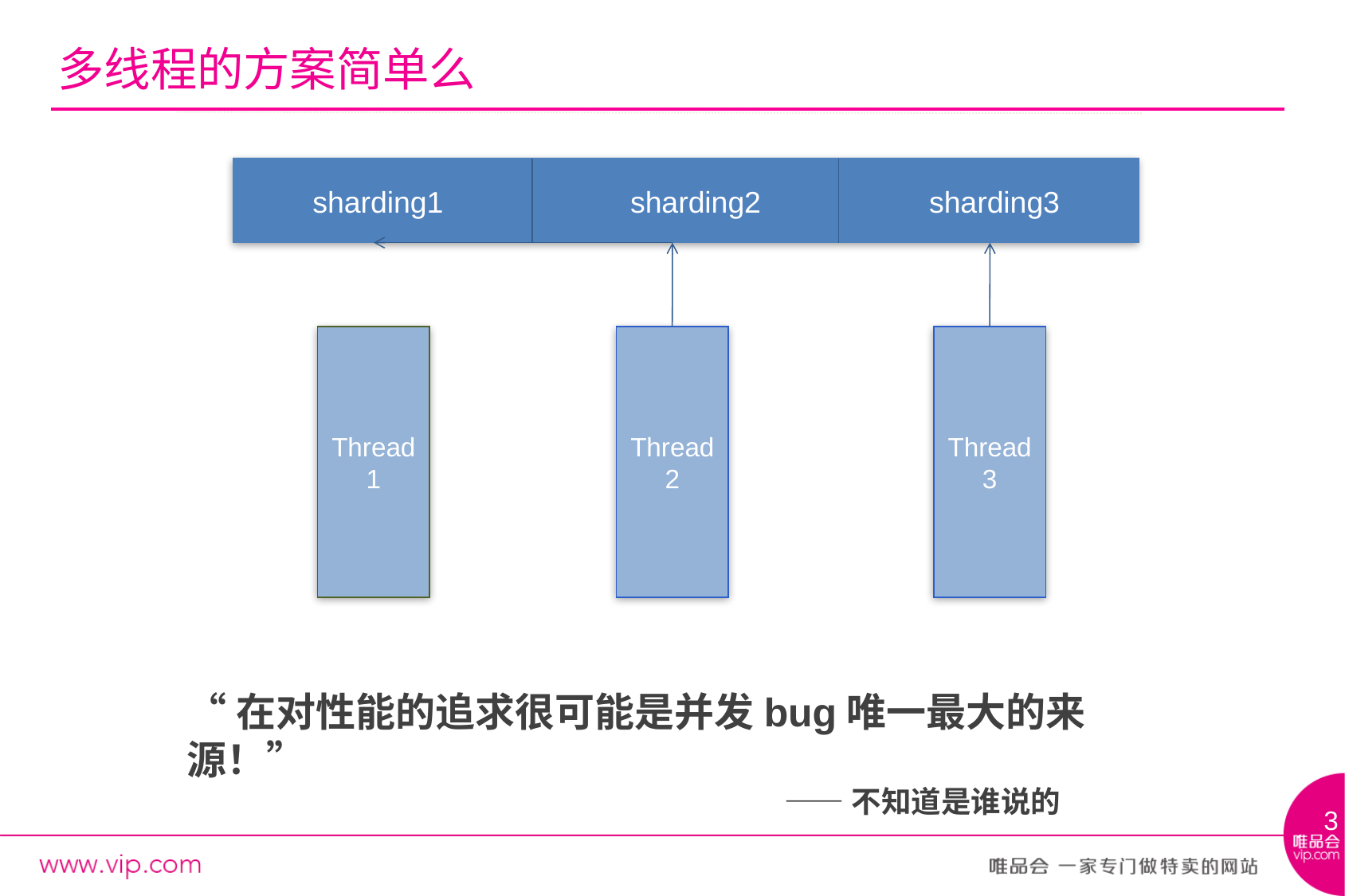

# 多线程的方案简单么

sharding1
sharding2
sharding3
Thread1
Thread2
Thread3
“在对性能的追求很可能是并发bug唯一最大的来源！”
					——不知道是谁说的